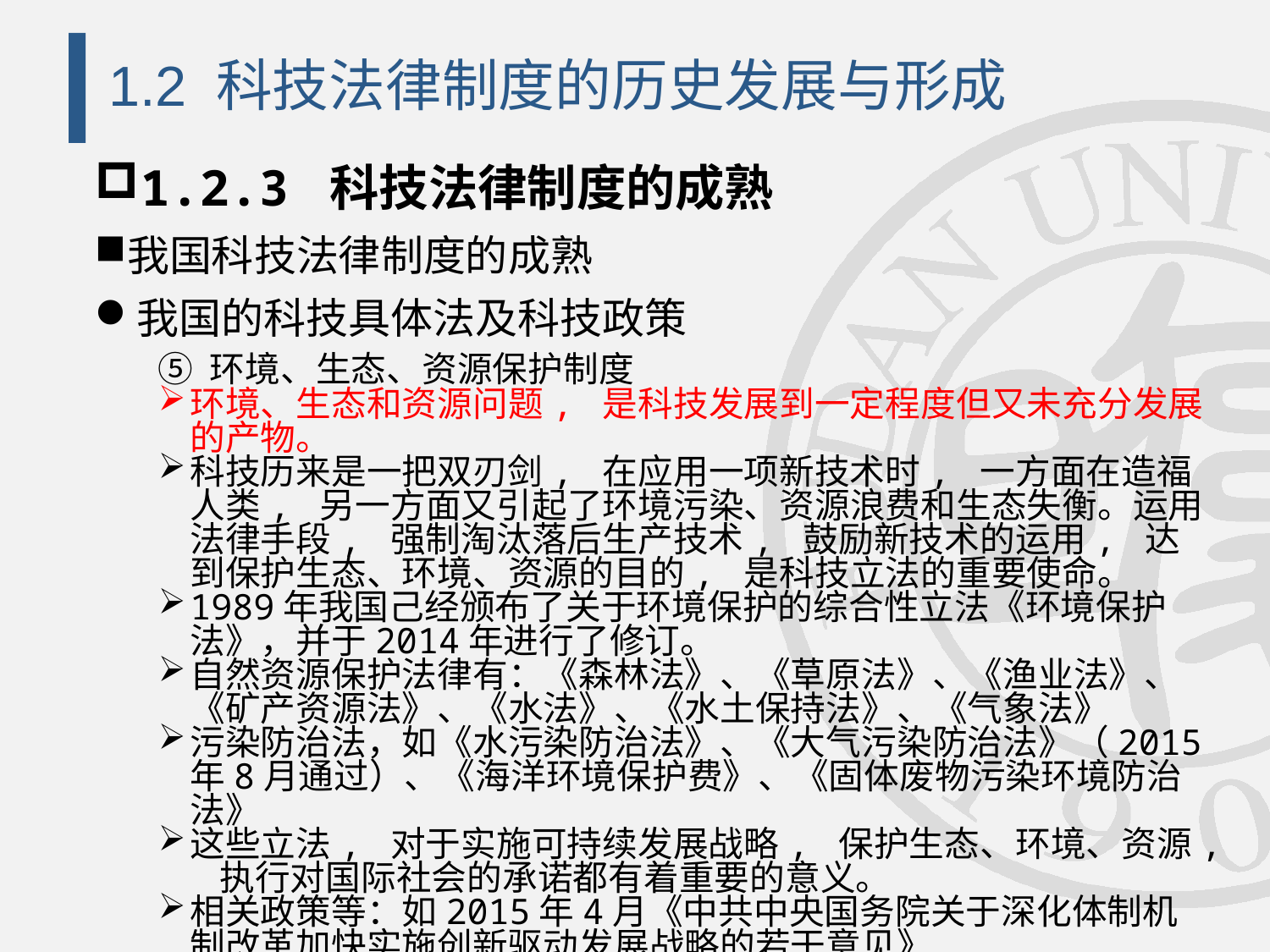

# 1.2 科技法律制度的历史发展与形成
1.2.3 科技法律制度的成熟
我国科技法律制度的成熟
我国的科技具体法及科技政策
⑤ 环境、生态、资源保护制度
环境、生态和资源问题, 是科技发展到一定程度但又未充分发展的产物。
科技历来是一把双刃剑, 在应用一项新技术时, 一方面在造福人类, 另一方面又引起了环境污染、资源浪费和生态失衡。运用法律手段, 强制淘汰落后生产技术, 鼓励新技术的运用, 达到保护生态、环境、资源的目的, 是科技立法的重要使命。
1989年我国己经颁布了关于环境保护的综合性立法《环境保护法》，并于2014年进行了修订。
自然资源保护法律有：《森林法》、《草原法》、《渔业法》、《矿产资源法》、《水法》、《水土保持法》、《气象法》
污染防治法，如《水污染防治法》、《大气污染防治法》（2015年8月通过）、《海洋环境保护费》、《固体废物污染环境防治法》
这些立法, 对于实施可持续发展战略, 保护生态、环境、资源, 执行对国际社会的承诺都有着重要的意义。
相关政策等：如2015年4月《中共中央国务院关于深化体制机制改革加快实施创新驱动发展战略的若干意见》